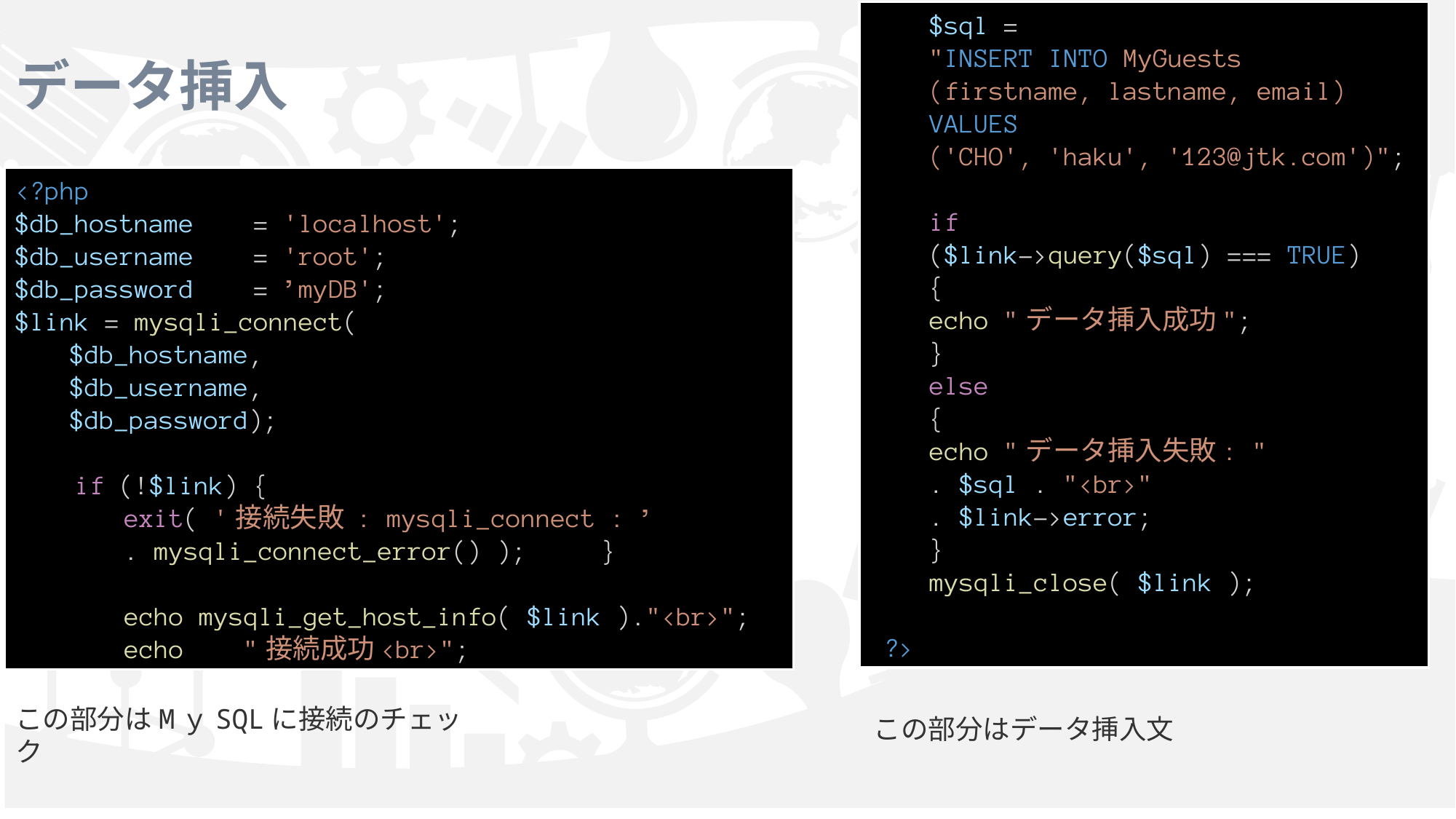

# データ挿入
    $sql =
    "INSERT INTO MyGuests
    (firstname, lastname, email)
    VALUES
    ('CHO', 'haku', '123@jtk.com')";

    if
    ($link->query($sql) === TRUE)
    {
    echo "データ挿入成功";
    }
    else
    {
    echo "データ挿入失敗: "
    . $sql . "<br>"
    . $link->error;
    }
    mysqli_close( $link );
 ?>
<?php
$db_hostname    = 'localhost';
$db_username    = 'root';
$db_password    = ’myDB';                       
$link = mysqli_connect(
$db_hostname,
$db_username,
$db_password);

    if (!$link) {
	exit( '接続失敗 : mysqli_connect : ’
	. mysqli_connect_error() );     }

    	echo mysqli_get_host_info( $link )."<br>";
    	echo    "接続成功<br>";
この部分はMｙSQLに接続のチェック
この部分はデータ挿入文